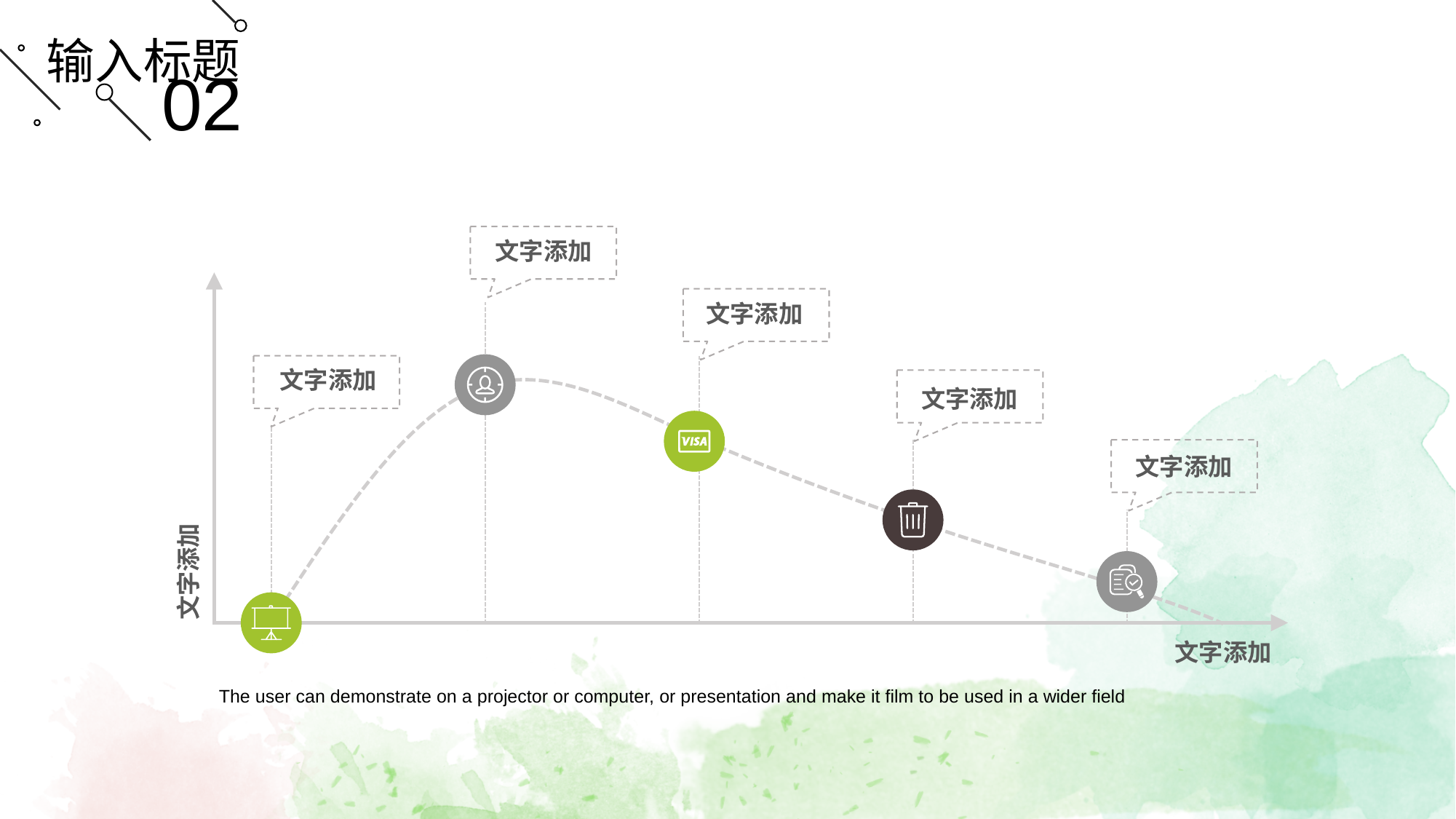

输入标题

02

文字添加
文字添加
文字添加
文字添加
文字添加
文字添加
文字添加
The user can demonstrate on a projector or computer, or presentation and make it film to be used in a wider field